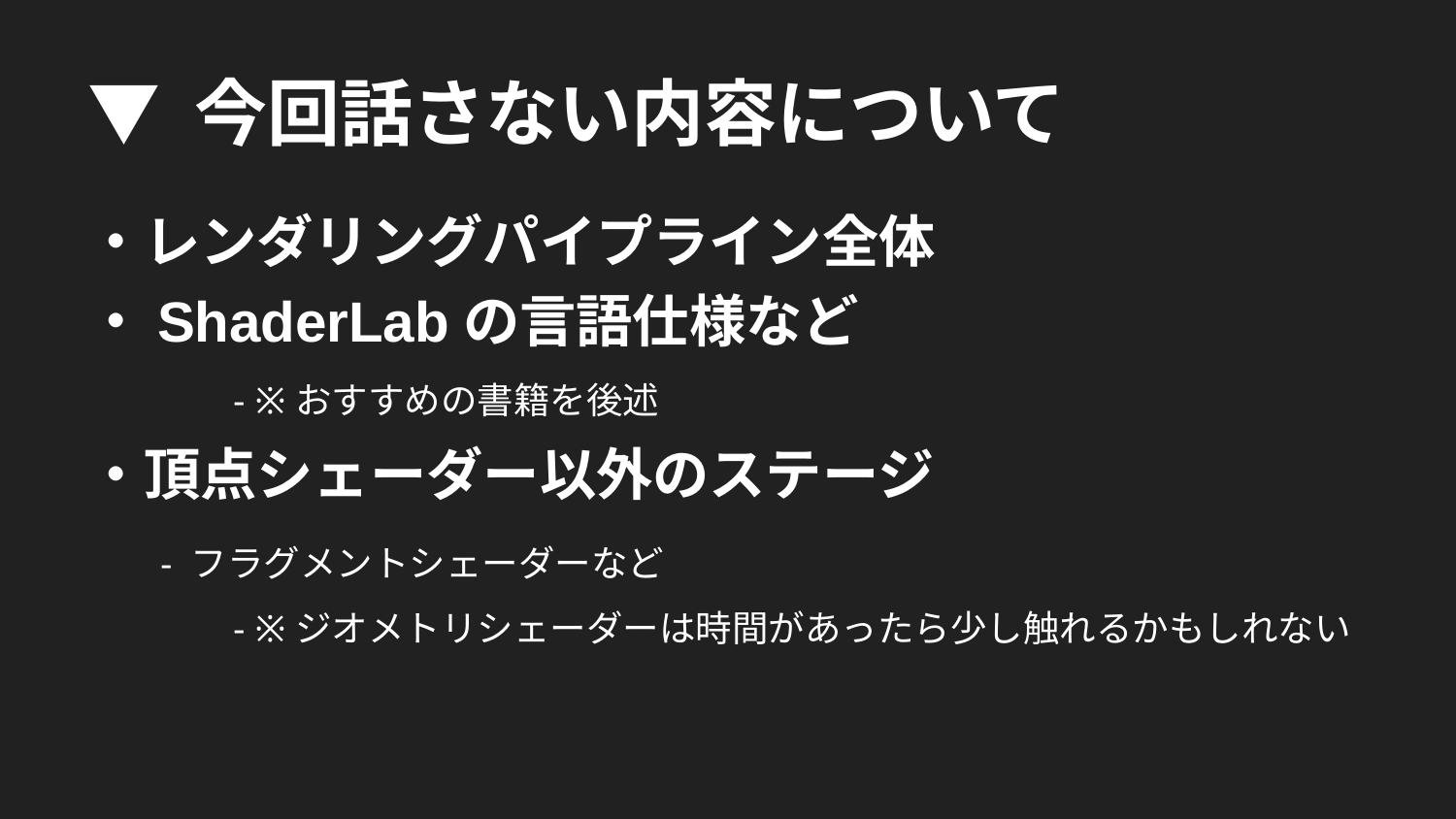

▼ 今回話さない内容について
・レンダリングパイプライン全体
・ShaderLabの言語仕様など
	- ※ おすすめの書籍を後述
・頂点シェーダー以外のステージ
- フラグメントシェーダーなど
	- ※ ジオメトリシェーダーは時間があったら少し触れるかもしれない